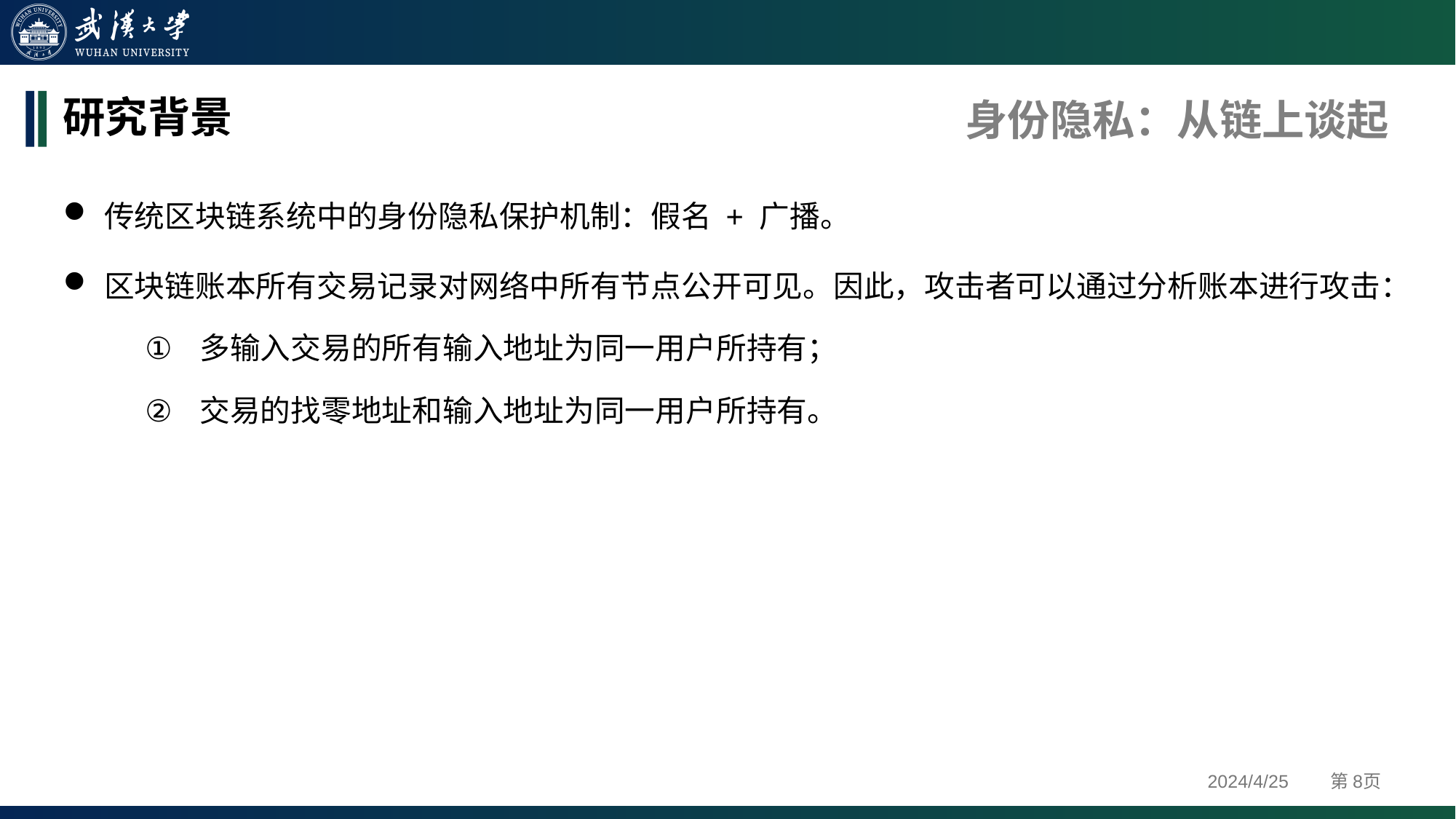

身份隐私：从链上谈起
# 研究背景
传统区块链系统中的身份隐私保护机制：假名 + 广播。
区块链账本所有交易记录对网络中所有节点公开可见。因此，攻击者可以通过分析账本进行攻击：
多输入交易的所有输入地址为同一用户所持有；
交易的找零地址和输入地址为同一用户所持有。
2024/4/25
第8页